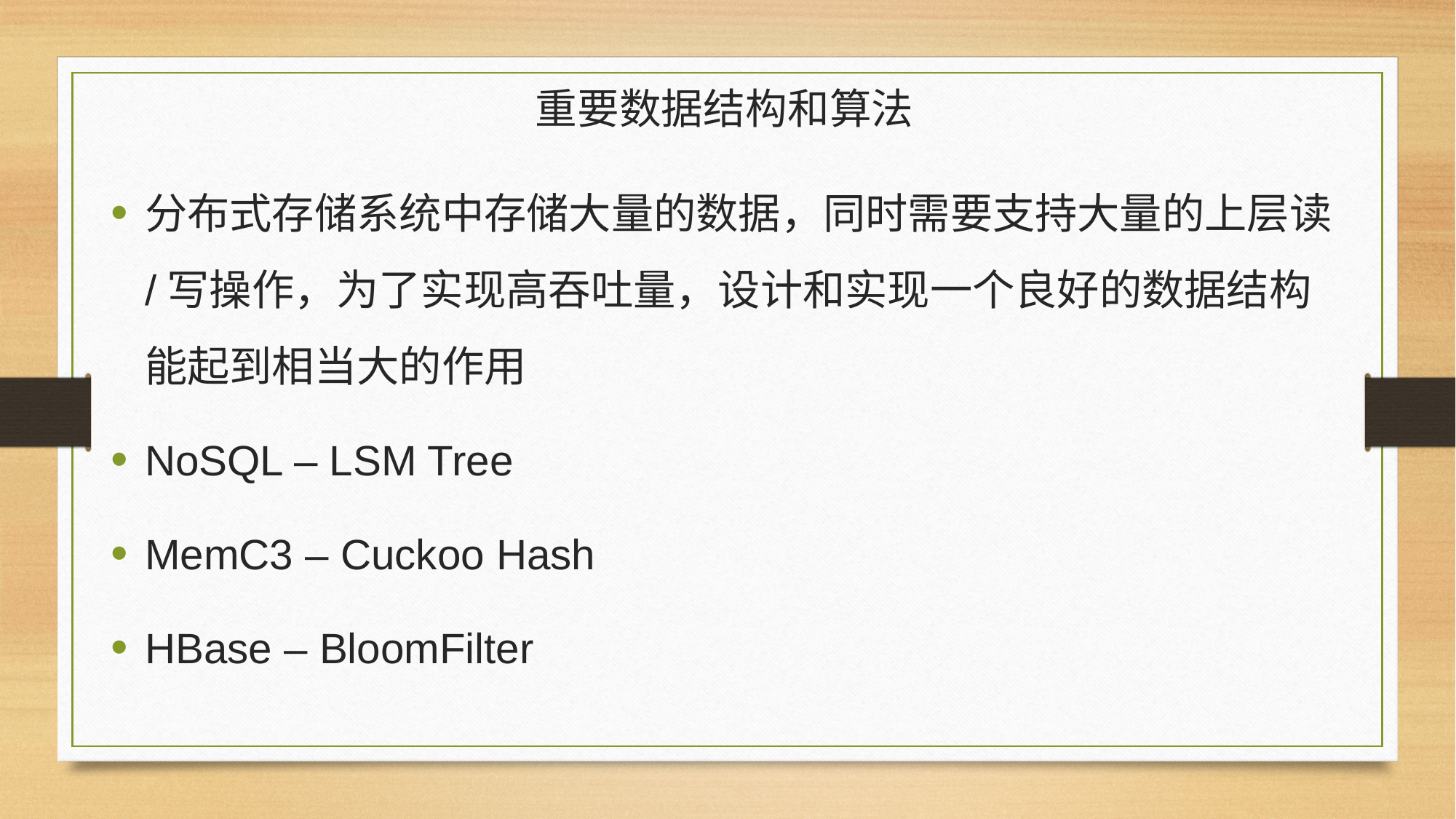

# 重要数据结构和算法
分布式存储系统中存储大量的数据，同时需要支持大量的上层读/写操作，为了实现高吞吐量，设计和实现一个良好的数据结构能起到相当大的作用
NoSQL – LSM Tree
MemC3 – Cuckoo Hash
HBase – BloomFilter